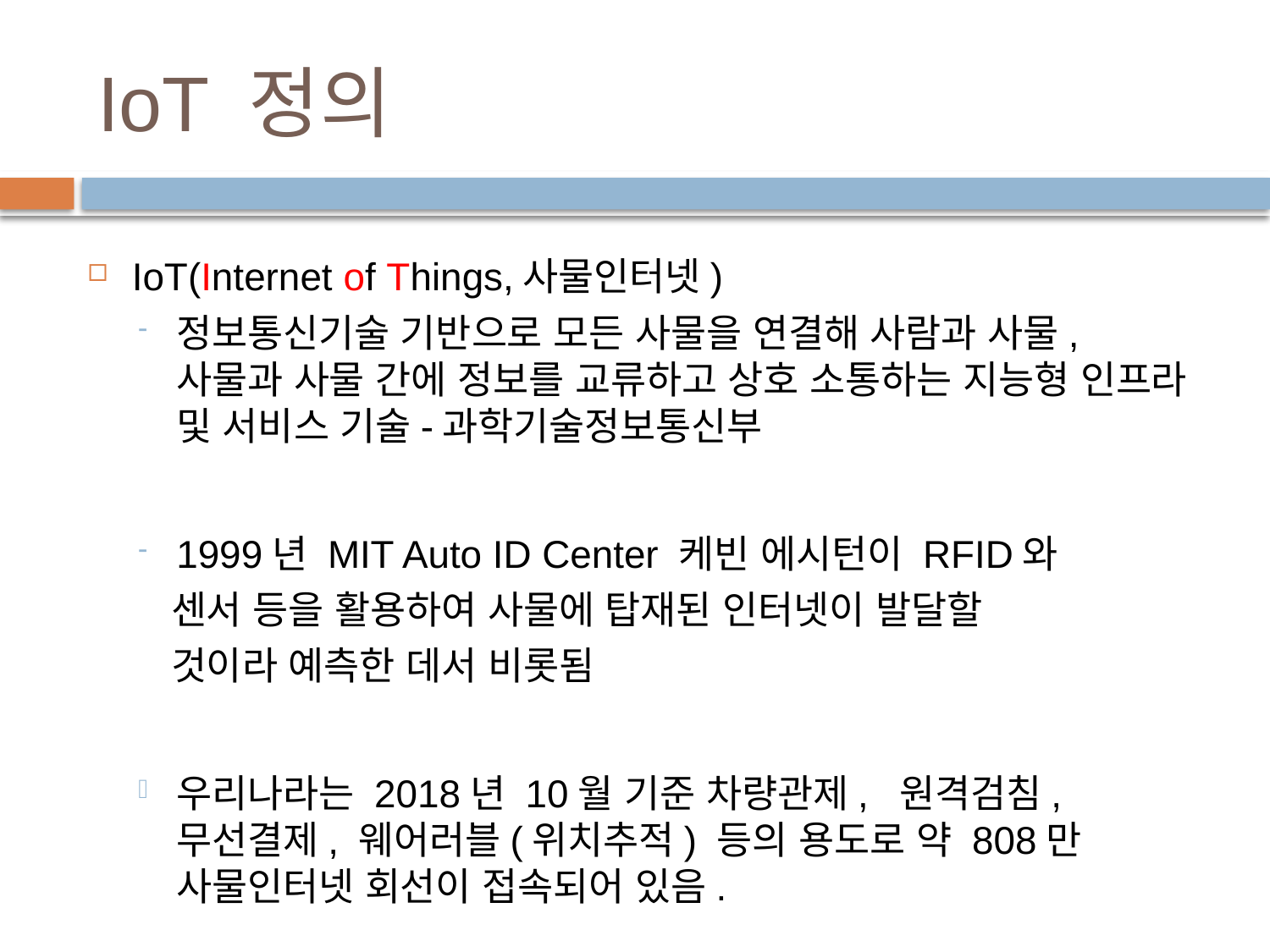

# IoT 정의
IoT(Internet of Things,사물인터넷)
정보통신기술 기반으로 모든 사물을 연결해 사람과 사물,  사물과 사물 간에 정보를 교류하고 상호 소통하는 지능형 인프라 및 서비스 기술-과학기술정보통신부

1999년 MIT Auto ID Center 케빈 에시턴이 RFID와
   센서 등을 활용하여 사물에 탑재된 인터넷이 발달할
   것이라 예측한 데서 비롯됨

우리나라는 2018년 10월 기준 차량관제,  원격검침,  무선결제, 웨어러블(위치추적) 등의 용도로 약 808만 사물인터넷 회선이 접속되어 있음.